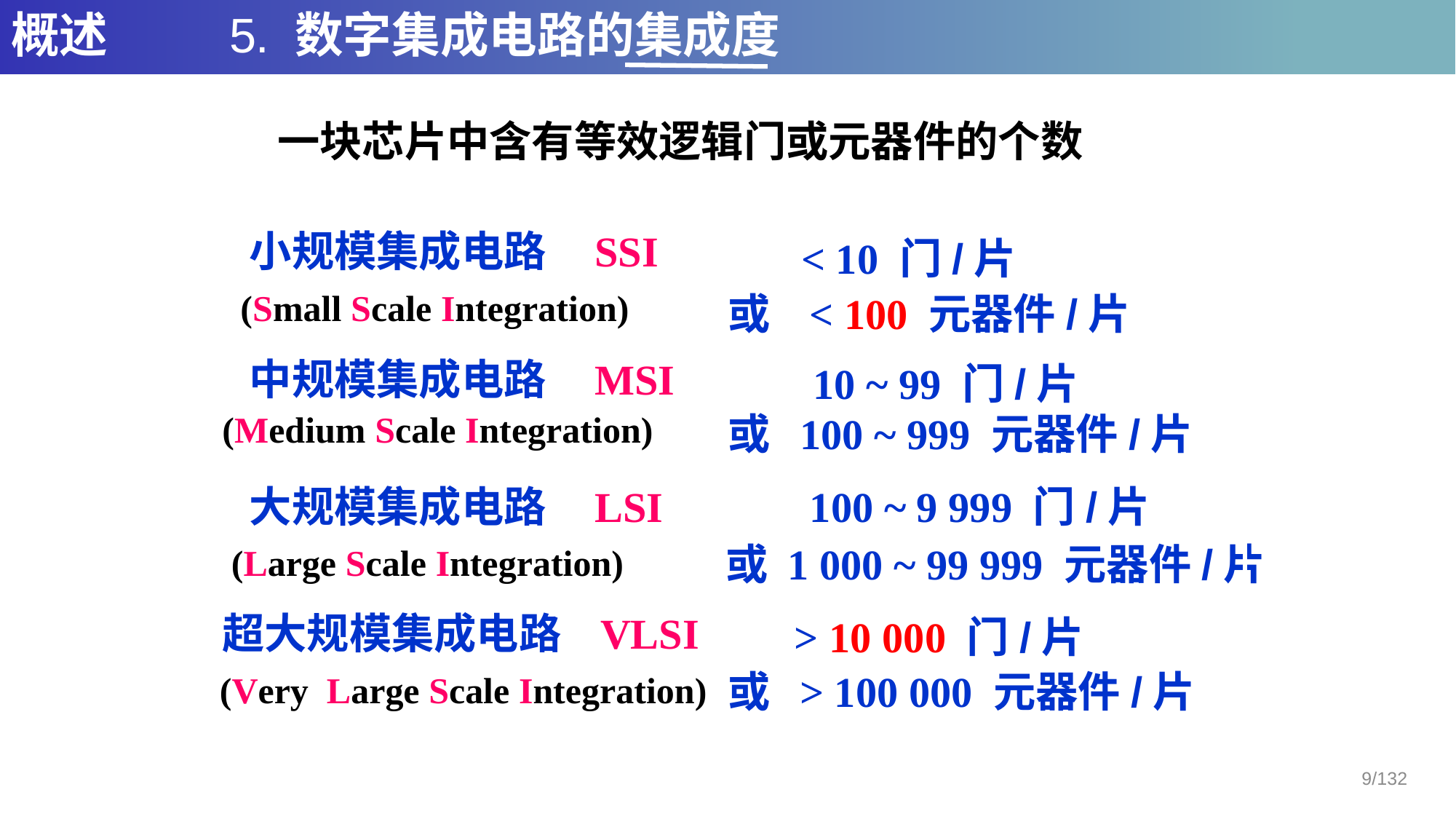

# 概述		5. 数字集成电路的集成度

一块芯片中含有等效逻辑门或元器件的个数
小规模集成电路    SSI

< 10 门/片
(Small Scale Integration)
或   < 100 元器件/片
中规模集成电路    MSI
10 ~ 99 门/片
(Medium Scale Integration)
或  100 ~ 999 元器件/片
大规模集成电路    LSI
100 ~ 9 999 门/片
或 1 000 ~ 99 999 元器件/片
 (Large Scale Integration)
超大规模集成电路   VLSI
> 10 000 门/片
或  > 100 000 元器件/片
 (Very  Large Scale Integration)
9/132